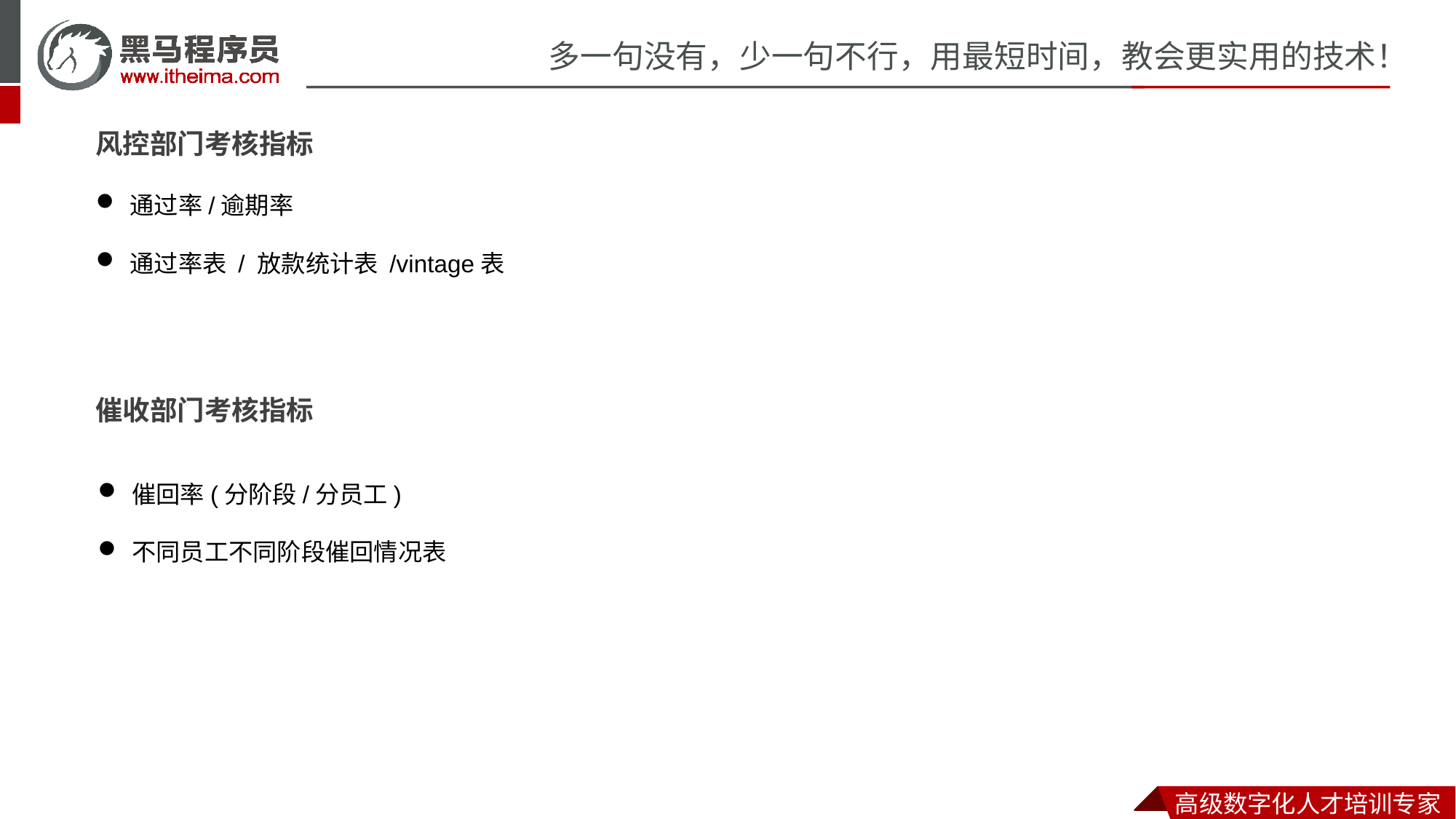

风控部门考核指标
通过率/逾期率

通过率表 / 放款统计表 /vintage表

催收部门考核指标
催回率(分阶段/分员工)

不同员工不同阶段催回情况表